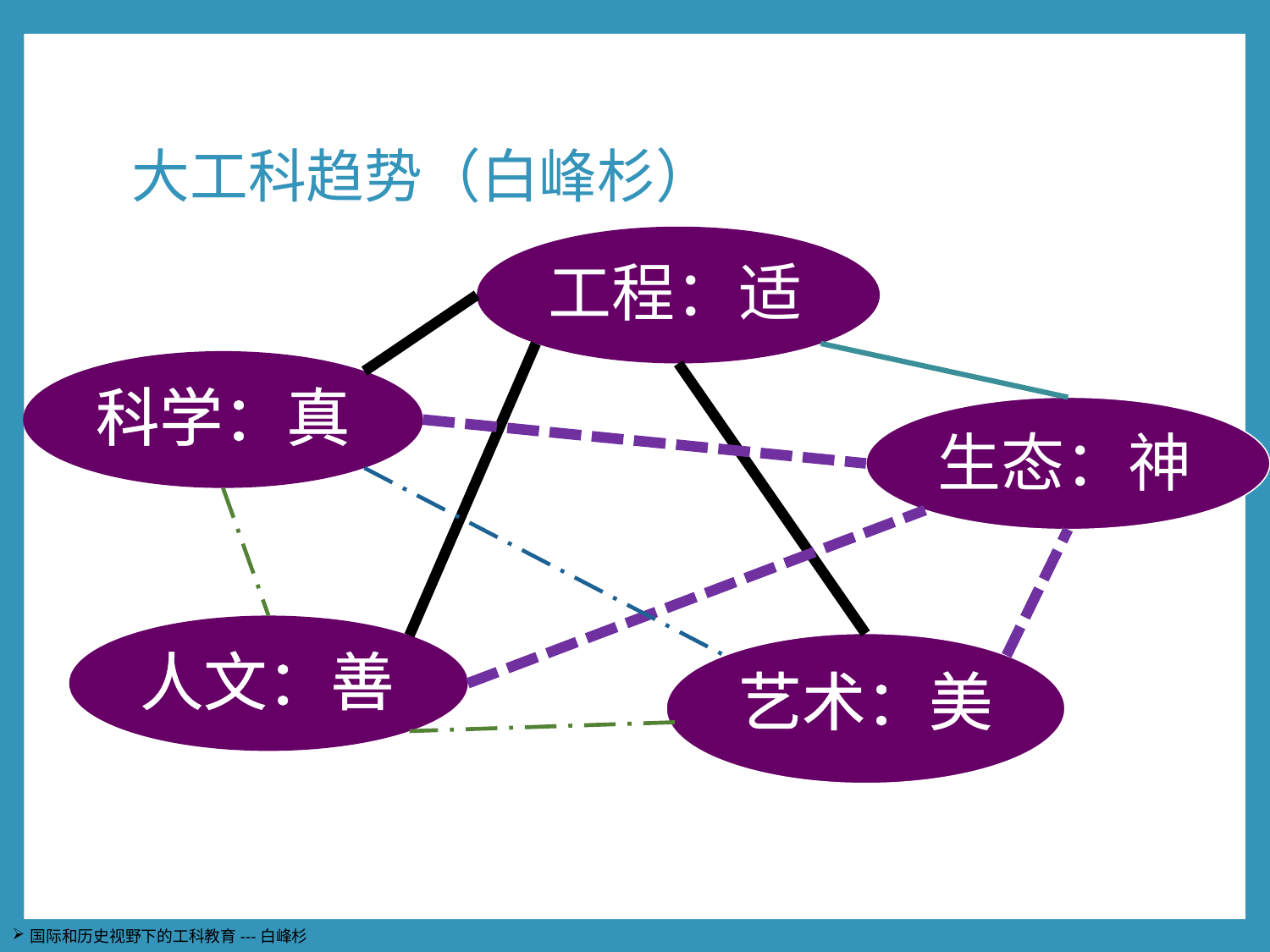

# 大工科趋势（白峰杉）
工程：适
科学：真
生态：神
人文：善
艺术：美
国际和历史视野下的工科教育---白峰杉